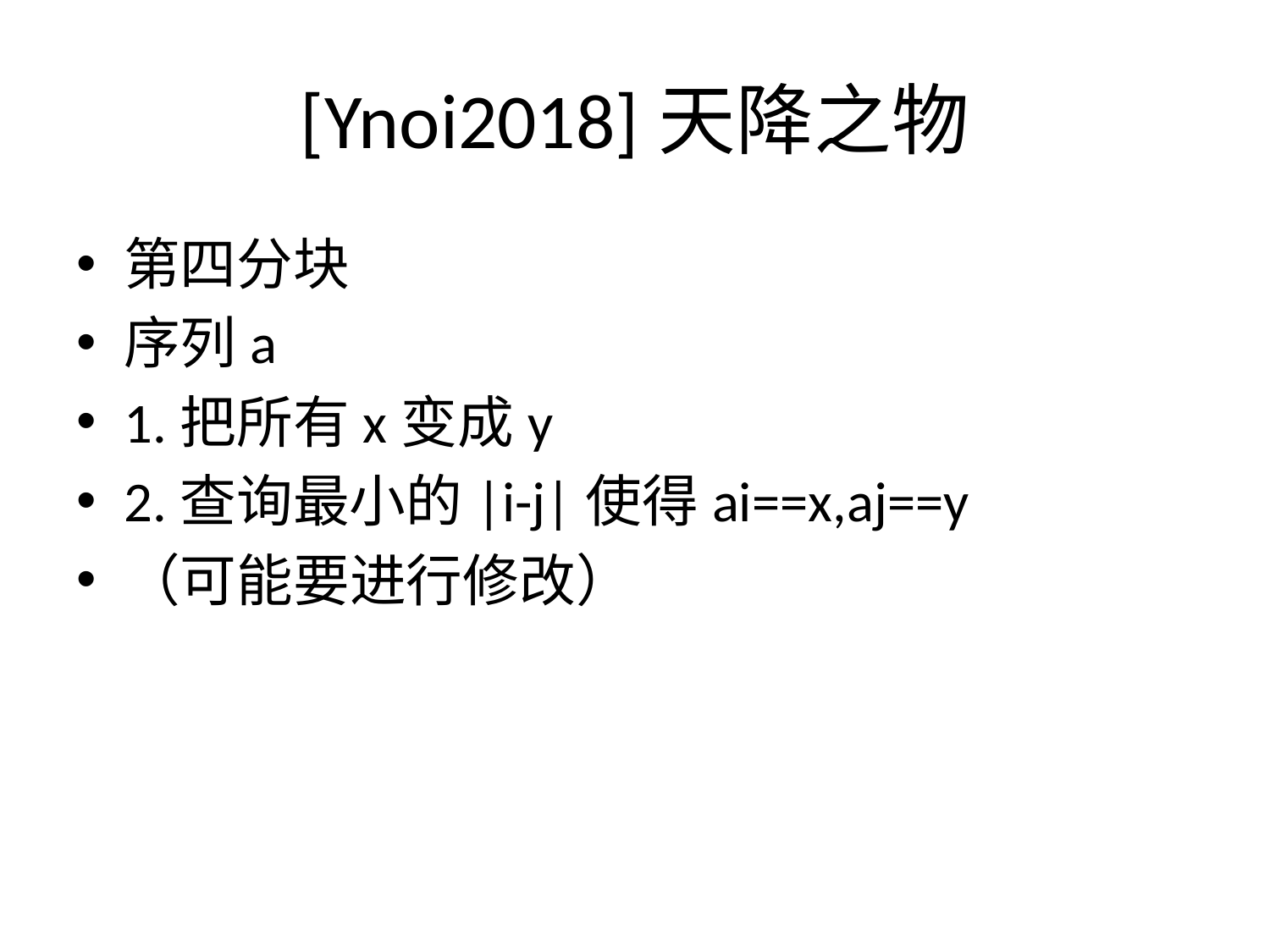

# [Ynoi2018]天降之物
第四分块
序列a
1.把所有x变成y
2.查询最小的|i-j|使得ai==x,aj==y
（可能要进行修改）